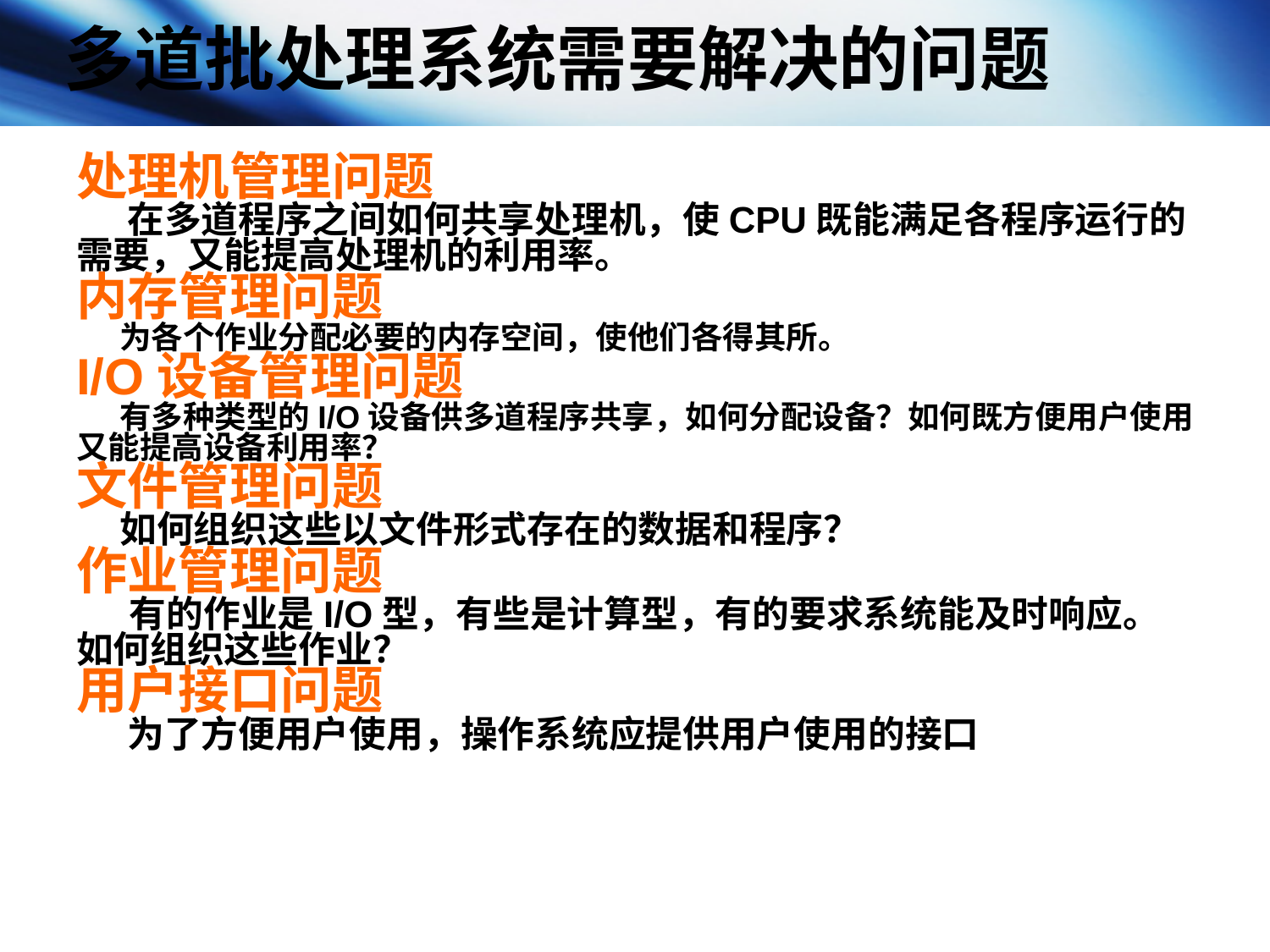

多道批处理系统需要解决的问题
处理机管理问题
     在多道程序之间如何共享处理机，使CPU既能满足各程序运行的需要，又能提高处理机的利用率。
内存管理问题
     为各个作业分配必要的内存空间，使他们各得其所。
I/O设备管理问题
     有多种类型的I/O设备供多道程序共享，如何分配设备？如何既方便用户使用又能提高设备利用率？
文件管理问题
     如何组织这些以文件形式存在的数据和程序？
作业管理问题
      有的作业是I/O型，有些是计算型，有的要求系统能及时响应。如何组织这些作业？
用户接口问题
     为了方便用户使用，操作系统应提供用户使用的接口